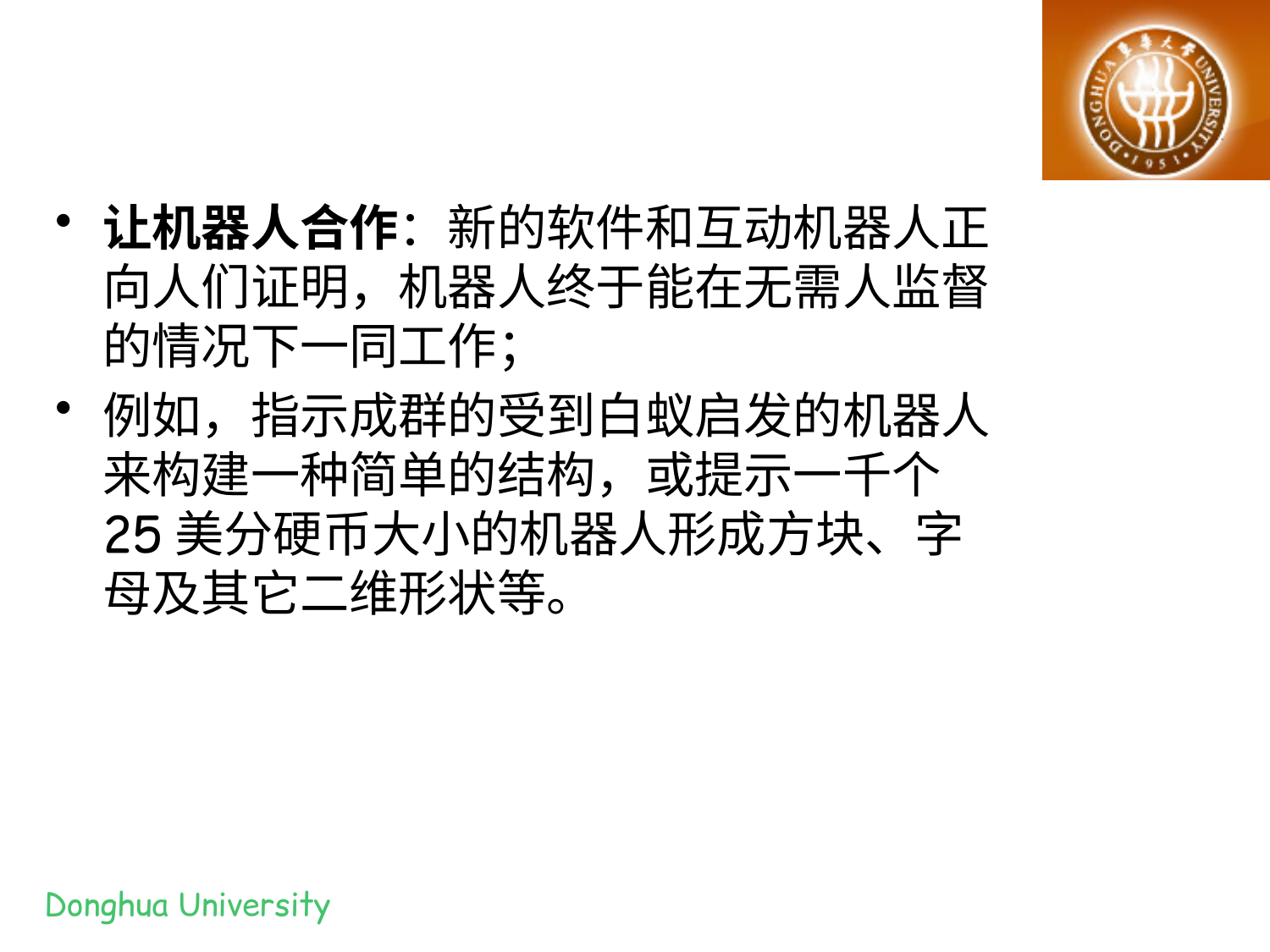

#
让机器人合作：新的软件和互动机器人正向人们证明，机器人终于能在无需人监督的情况下一同工作；
例如，指示成群的受到白蚁启发的机器人来构建一种简单的结构，或提示一千个25美分硬币大小的机器人形成方块、字母及其它二维形状等。